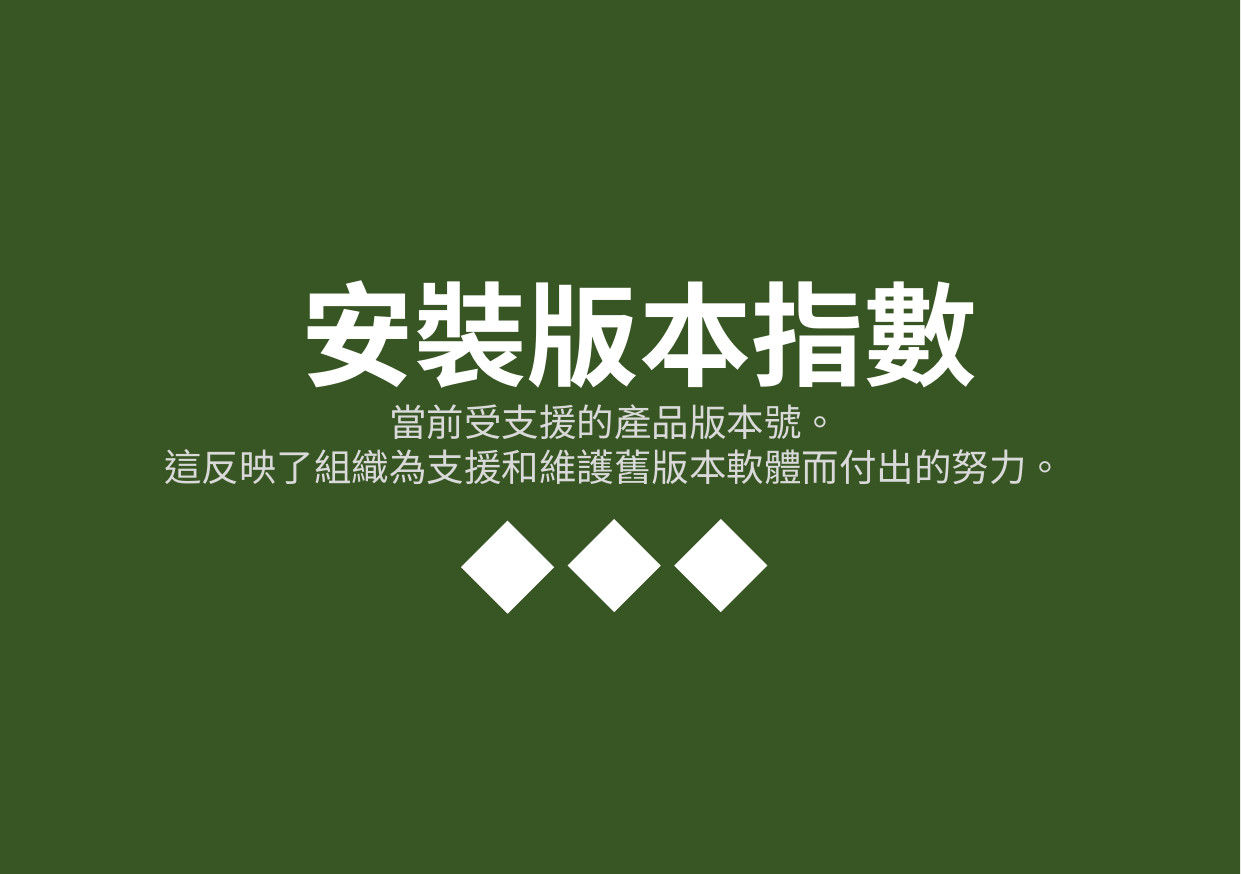

安裝版本指數
當前受支援的產品版本號。
這反映了組織為支援和維護舊版本軟體而付出的努力。